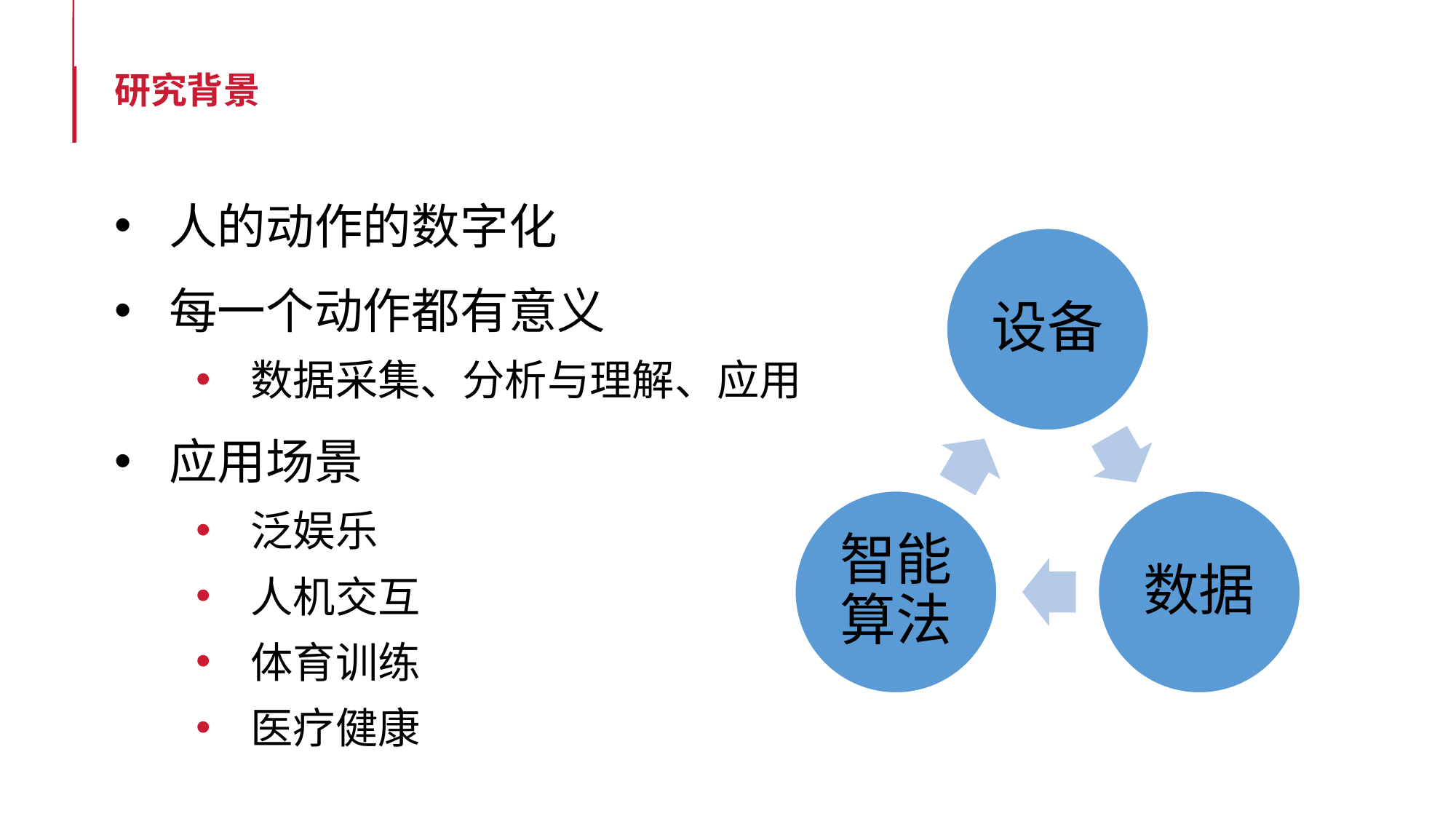

# 研究背景
人的动作的数字化
每一个动作都有意义
数据采集、分析与理解、应用
应用场景
泛娱乐
人机交互
体育训练
医疗健康

设备

数据

智能算法